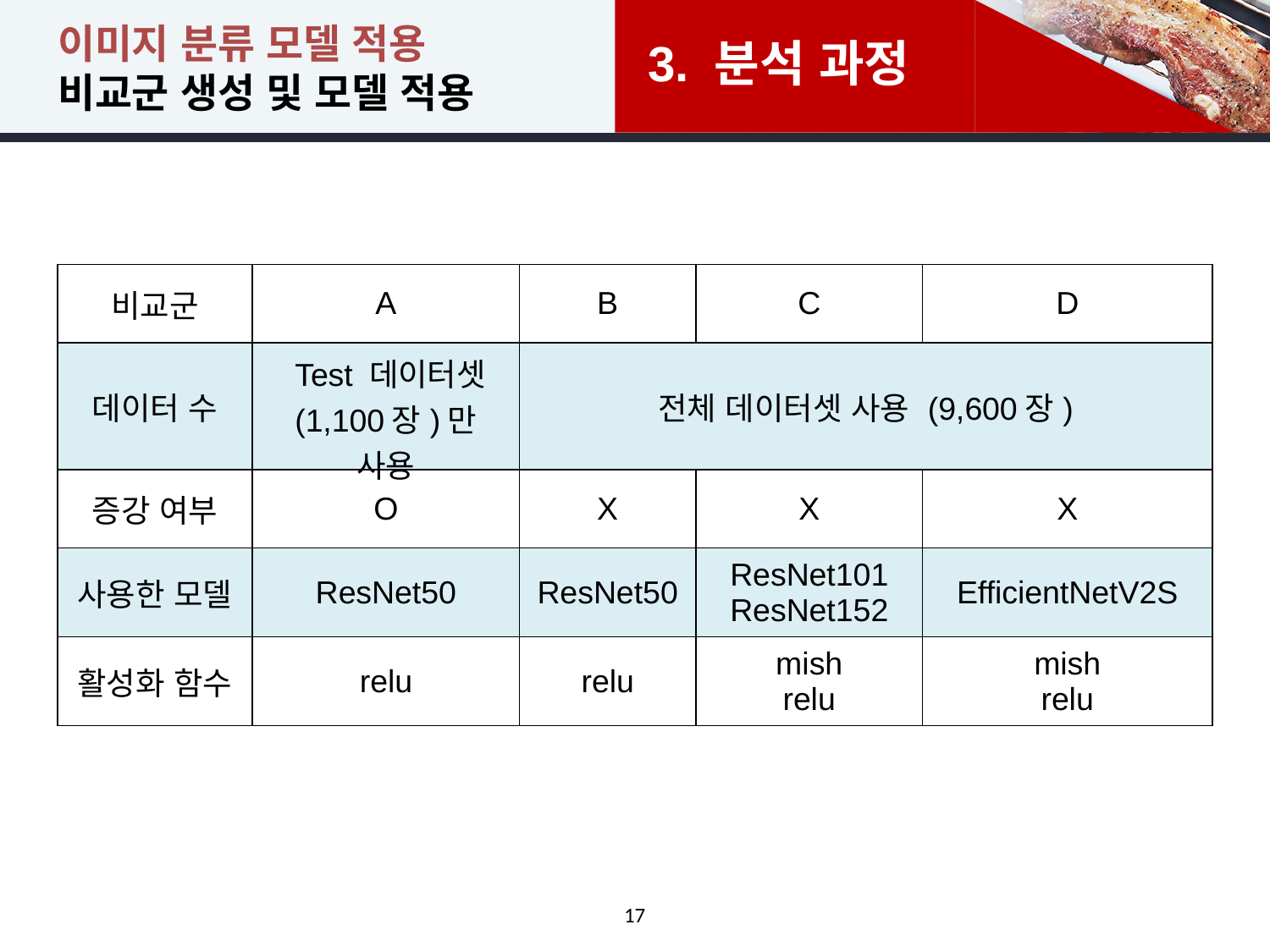

# 이미지 분류 모델 적용 비교군 생성 및 모델 적용
3. 분석 과정
| 비교군 | A | B | C | D |
| --- | --- | --- | --- | --- |
| 데이터 수 | Test 데이터셋 (1,100장)만 사용 | 전체 데이터셋 사용 (9,600장) |  |  |
| 증강 여부 | O | X | X | X |
| 사용한 모델 | ResNet50 | ResNet50 | ResNet101 ResNet152 | EfficientNetV2S |
| 활성화 함수 | relu | relu | mish relu | mish relu |
17